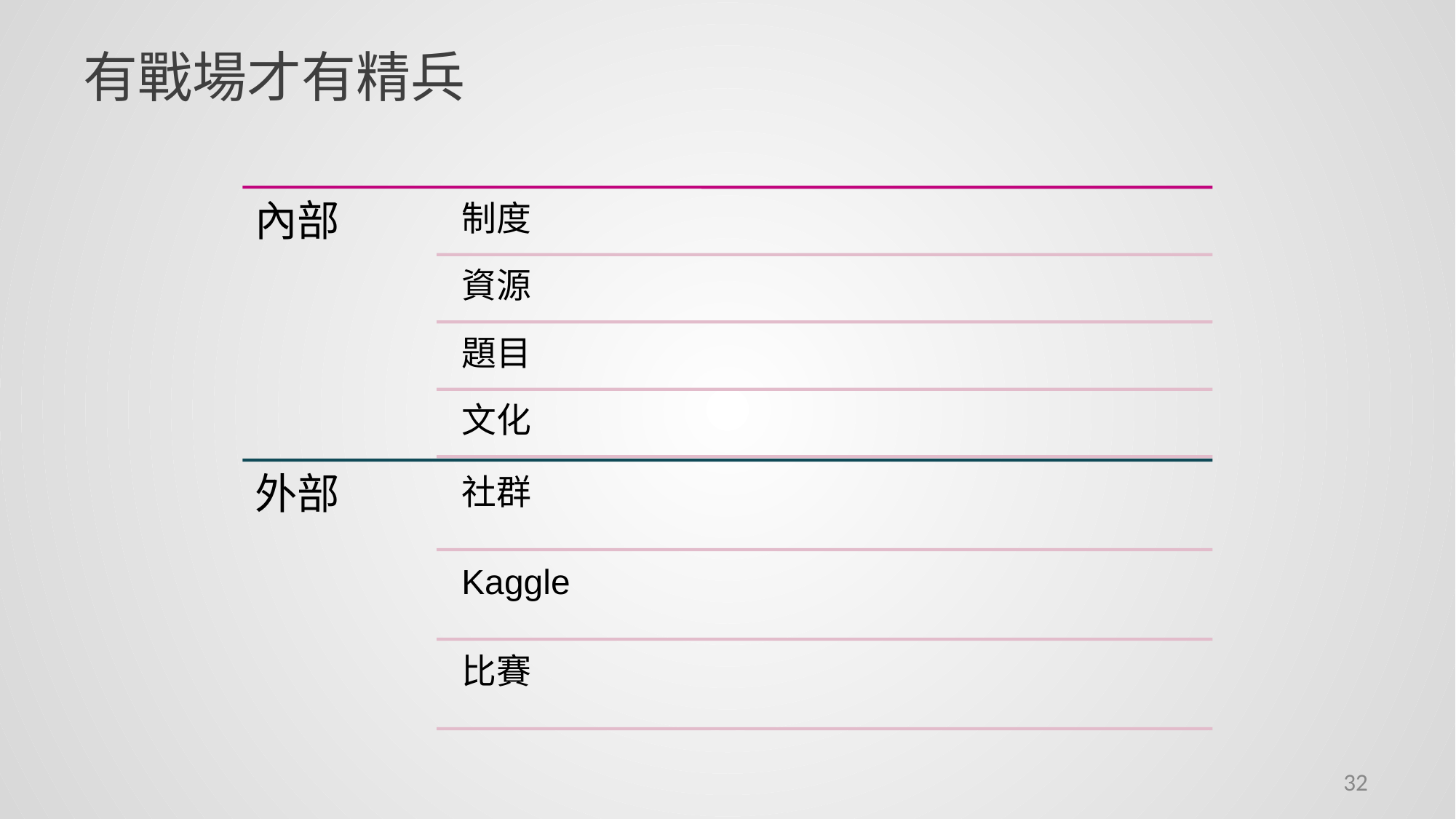

# 有戰場才有精兵
內部
制度
資源
題目
文化
外部
社群
Kaggle
比賽
32